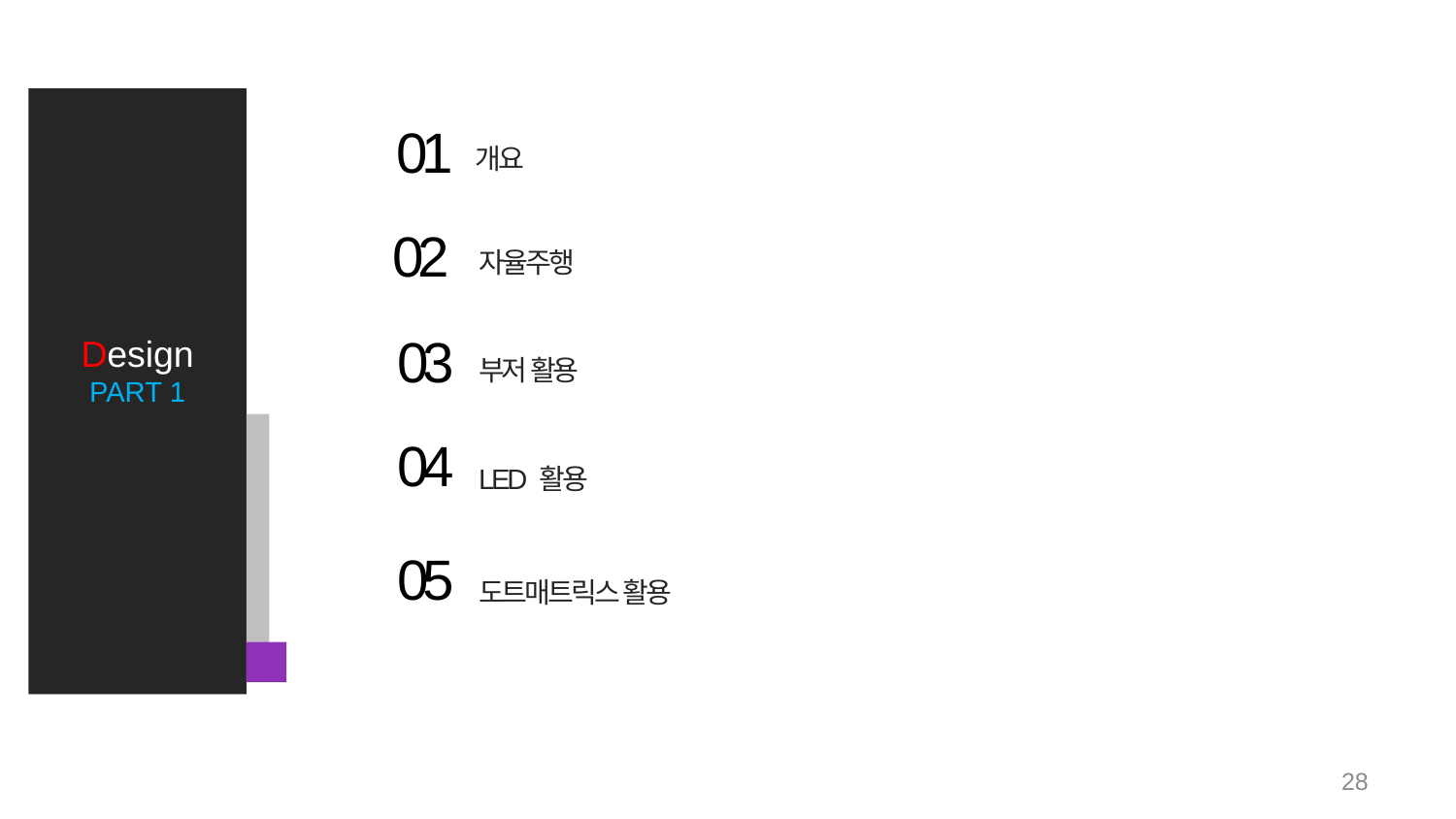

Design
PART 1

01
 개요
02
 자율주행
03
부저 활용

04
LED 활용
05
도트매트릭스 활용

28